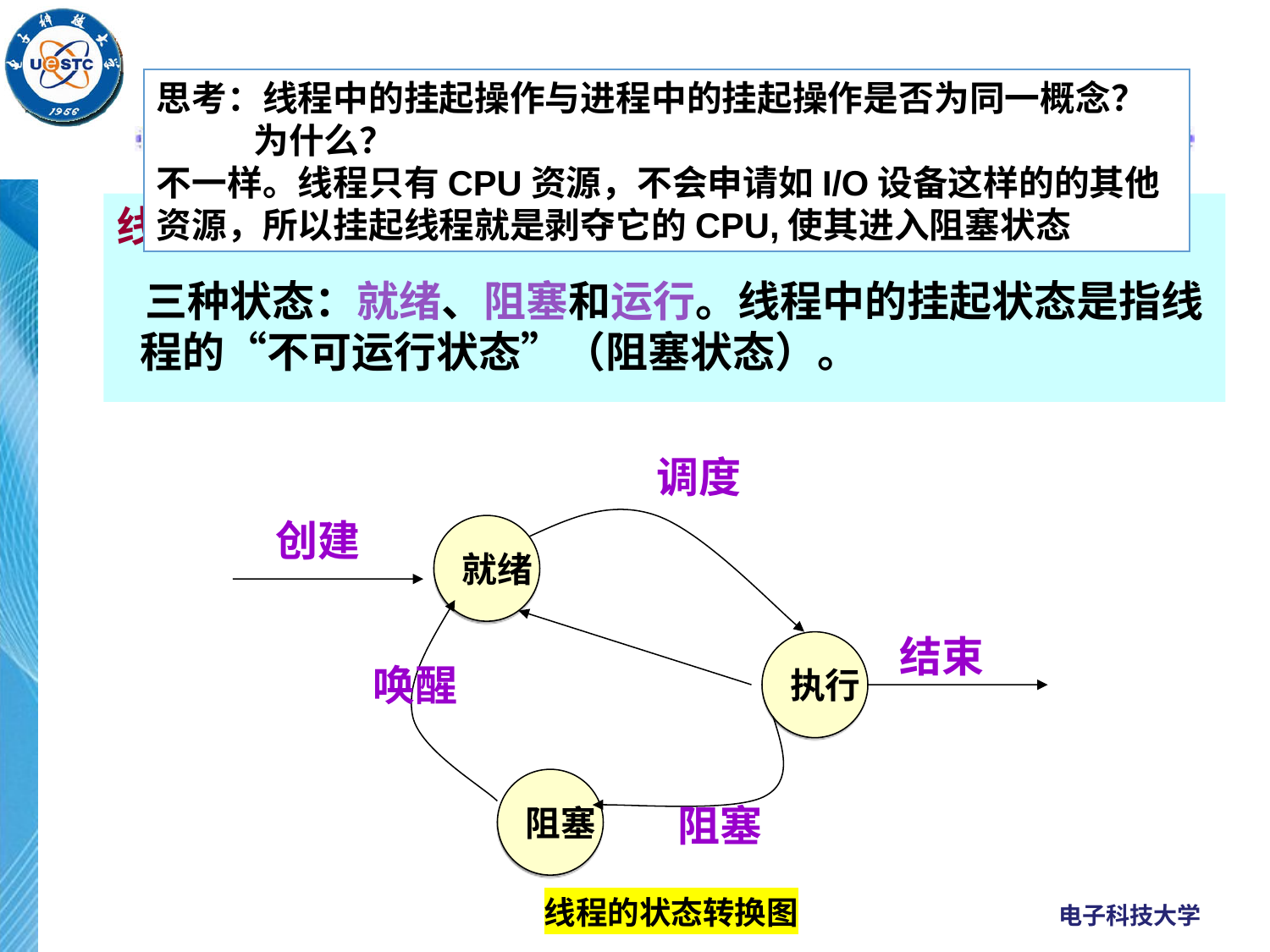

思考：线程中的挂起操作与进程中的挂起操作是否为同一概念？
           为什么？
不一样。线程只有CPU资源，不会申请如I/O设备这样的的其他资源，所以挂起线程就是剥夺它的CPU,使其进入阻塞状态
线程的状态转换：
  三种状态：就绪、阻塞和运行。线程中的挂起状态是指线程的“不可运行状态”（阻塞状态）。
调度

创建
就绪

结束
执行
唤醒

阻塞
阻塞

线程的状态转换图